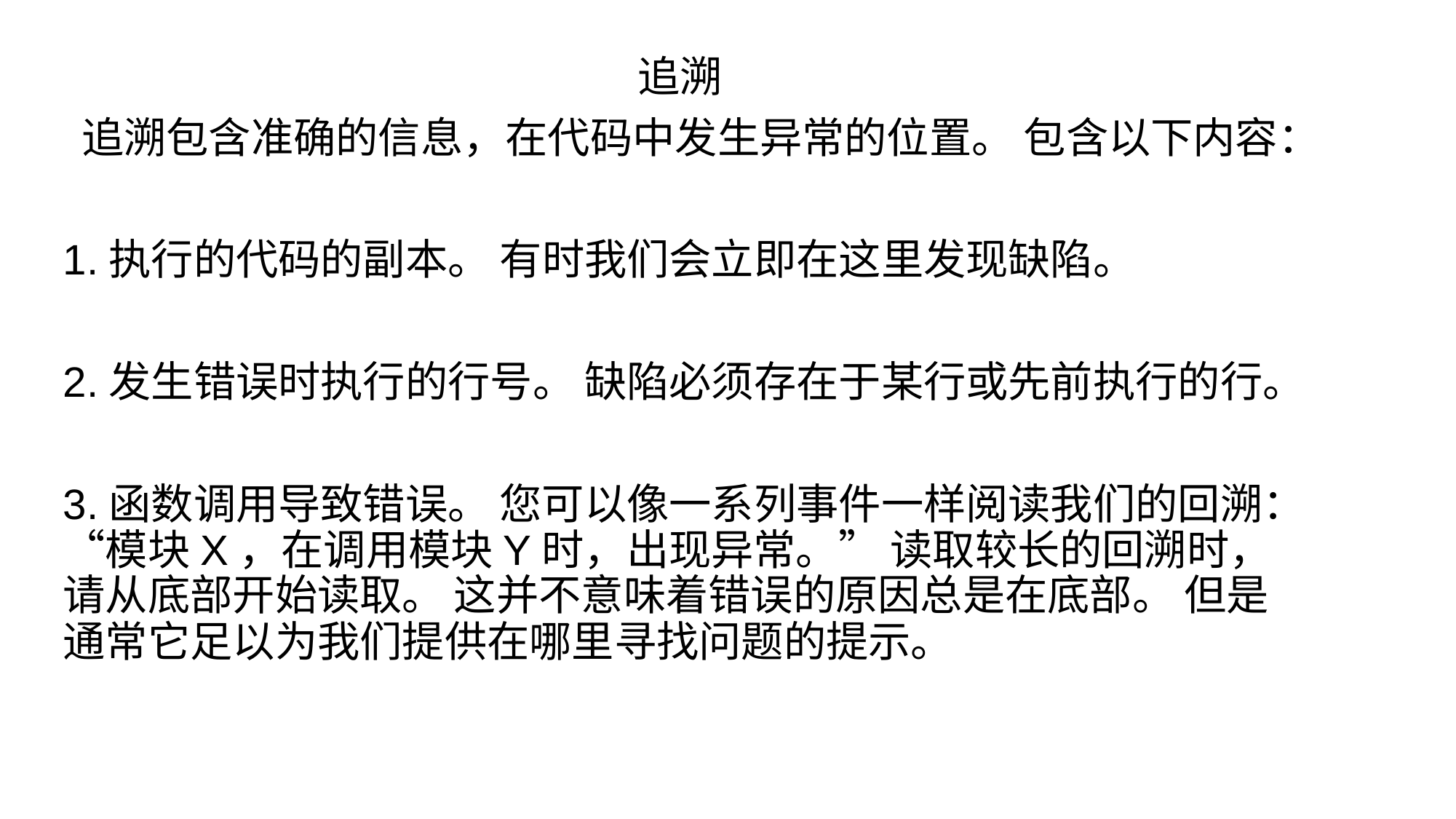

追溯
追溯包含准确的信息，在代码中发生异常的位置。 包含以下内容：

1.执行的代码的副本。 有时我们会立即在这里发现缺陷。

2.发生错误时执行的行号。 缺陷必须存在于某行或先前执行的行。

3.函数调用导致错误。 您可以像一系列事件一样阅读我们的回溯：“模块X，在调用模块Y时，出现异常。” 读取较长的回溯时，请从底部开始读取。 这并不意味着错误的原因总是在底部。 但是通常它足以为我们提供在哪里寻找问题的提示。